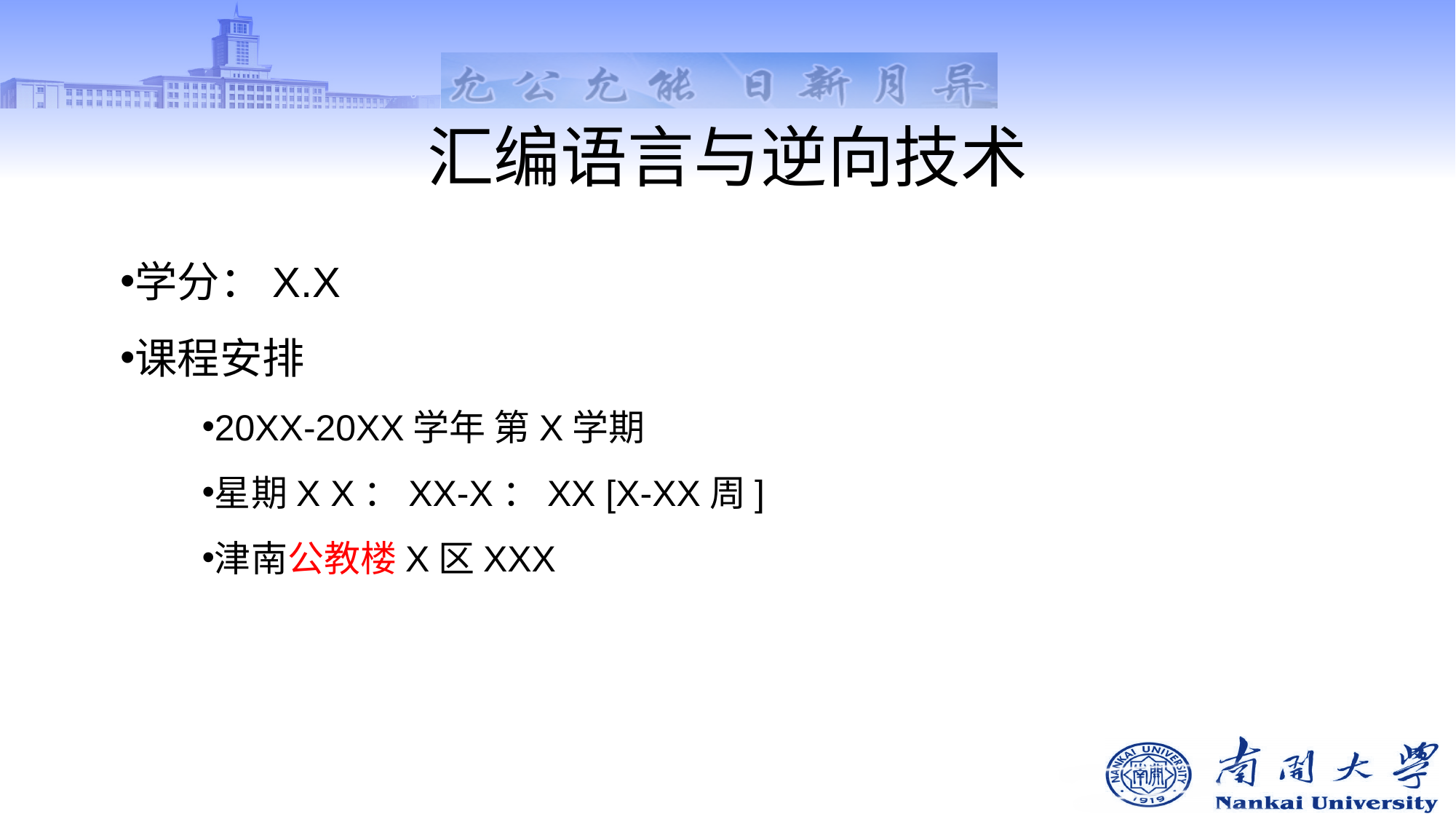

# 汇编语言与逆向技术
学分：X.X
课程安排
20XX-20XX学年 第X学期
星期X X：XX-X：XX [X-XX周]
津南公教楼X区XXX